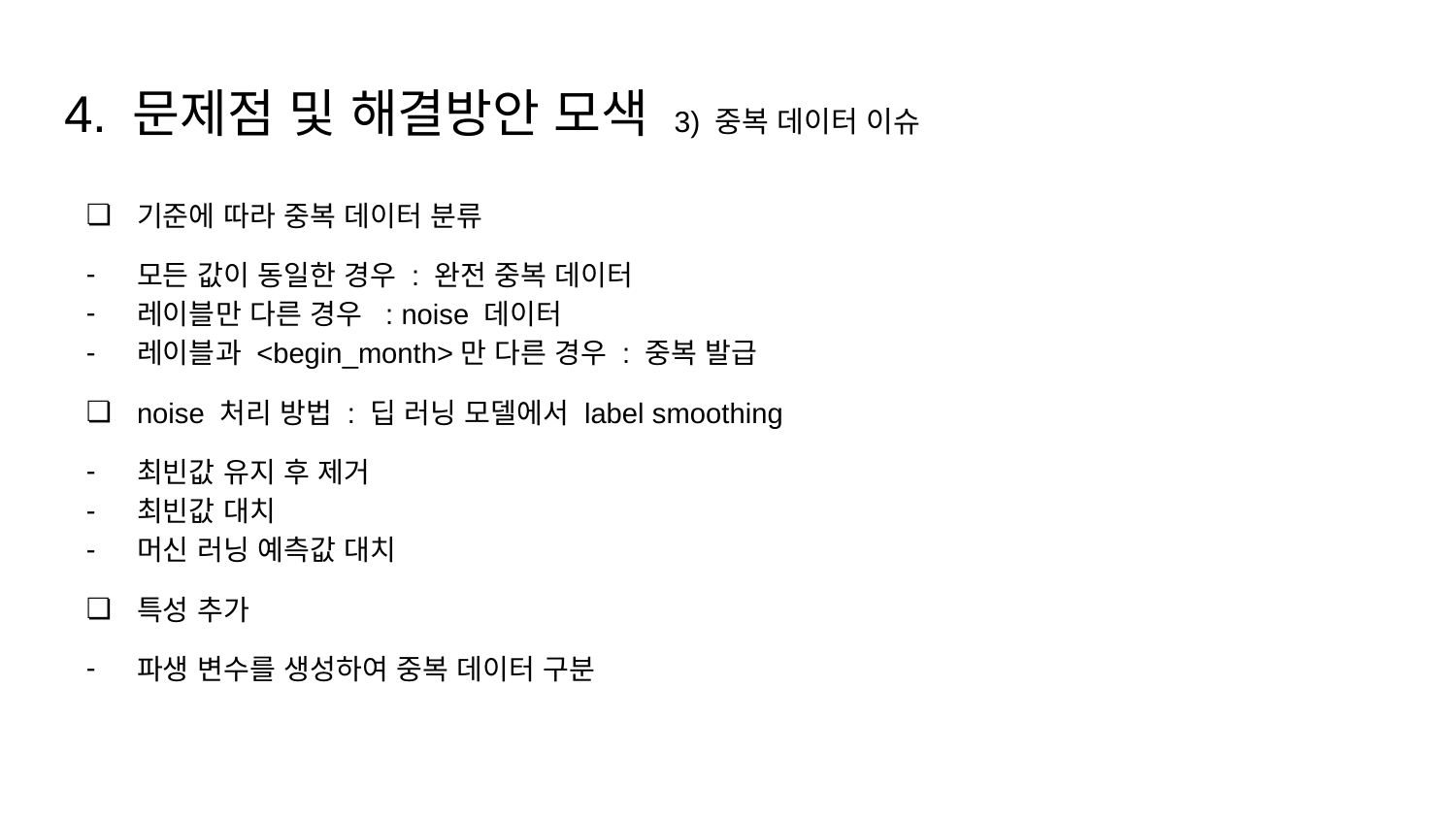

# 4. 문제점 및 해결방안 모색 3) 중복 데이터 이슈

기준에 따라 중복 데이터 분류
모든 값이 동일한 경우 : 완전 중복 데이터
레이블만 다른 경우  : noise 데이터
레이블과 <begin_month>만 다른 경우 : 중복 발급
noise 처리 방법 : 딥 러닝 모델에서 label smoothing
최빈값 유지 후 제거
최빈값 대치
머신 러닝 예측값 대치
특성 추가
파생 변수를 생성하여 중복 데이터 구분